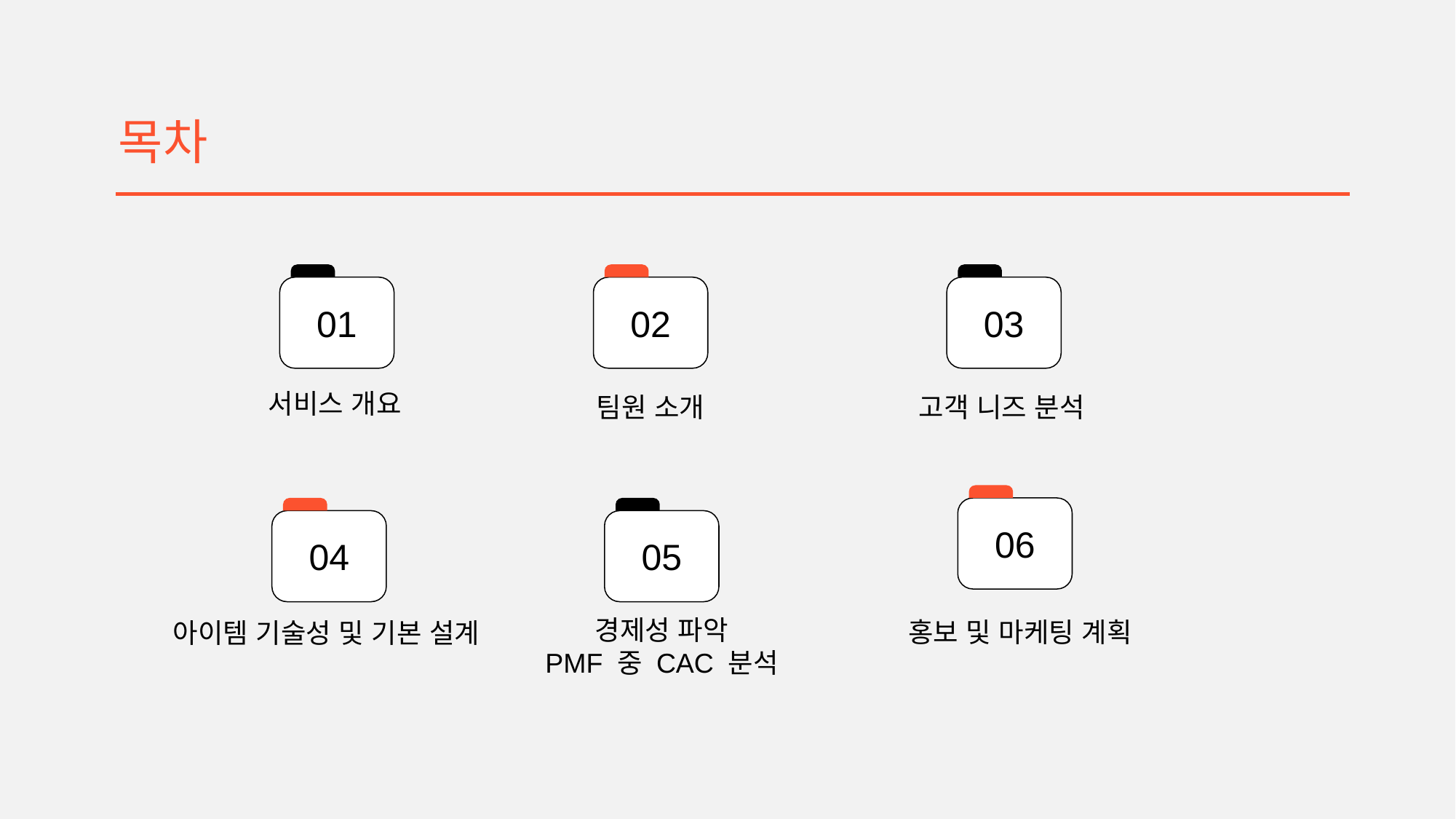

목차

01
02
03
서비스 개요
팀원 소개
고객 니즈 분석

06
04
05
경제성 파악
PMF 중 CAC 분석
홍보 및 마케팅 계획
아이템 기술성 및 기본 설계
2024 K-해커톤 1분과 예선 N조 MLB